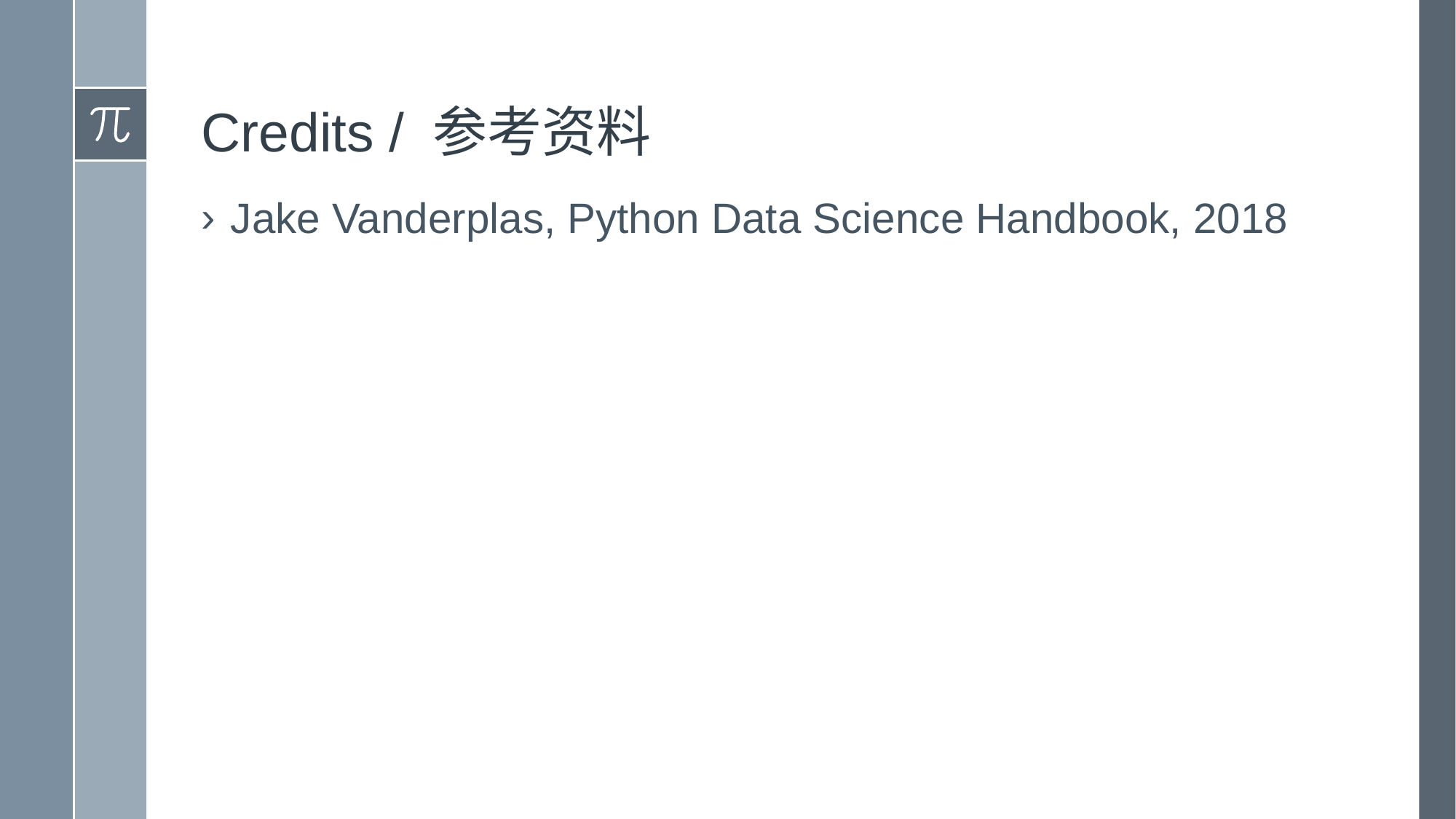

# Credits / 参考资料
Jake Vanderplas, Python Data Science Handbook, 2018